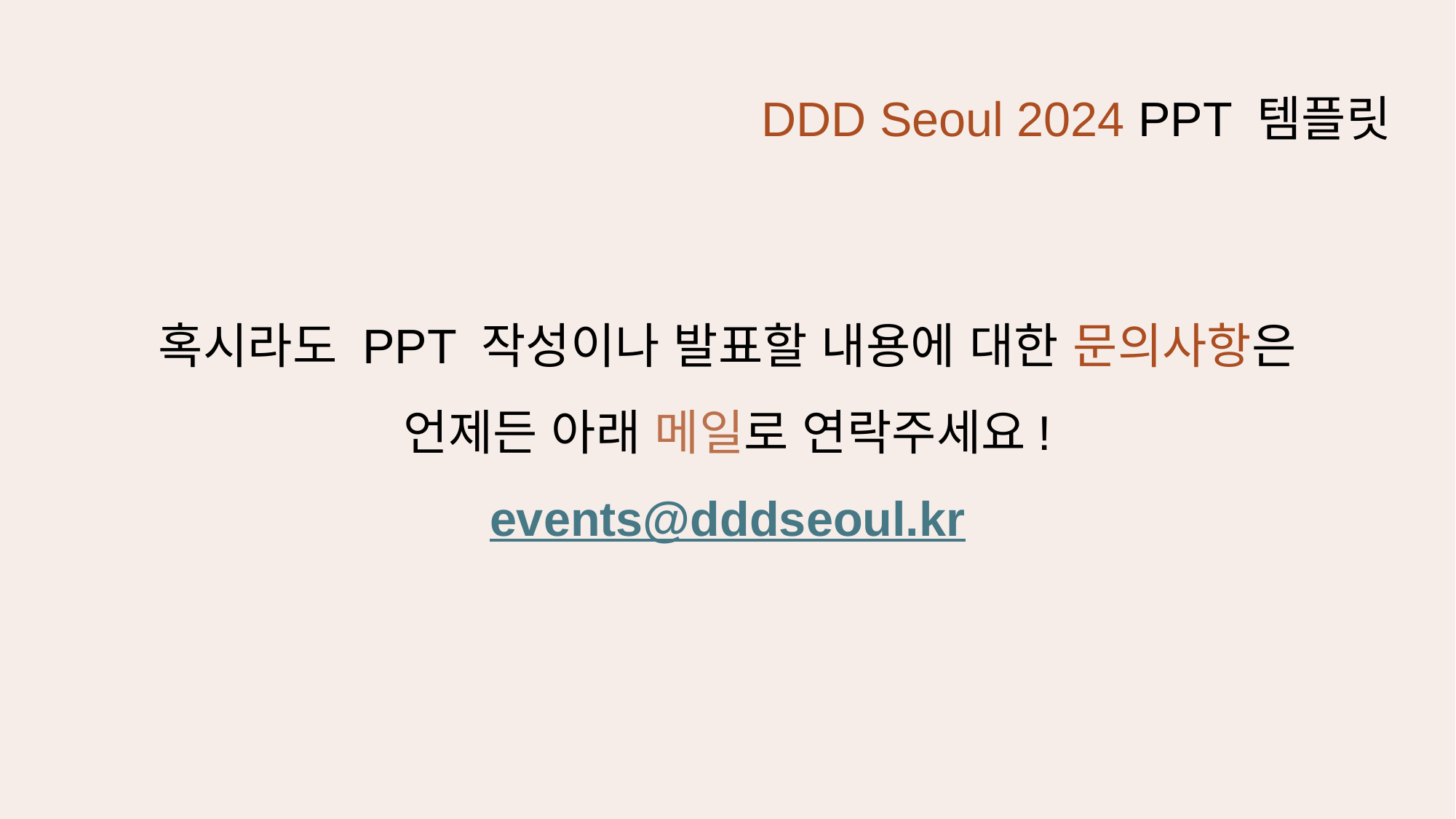

DDD Seoul 2024 PPT 템플릿
혹시라도 PPT 작성이나 발표할 내용에 대한 문의사항은
언제든 아래 메일로 연락주세요!
events@dddseoul.kr